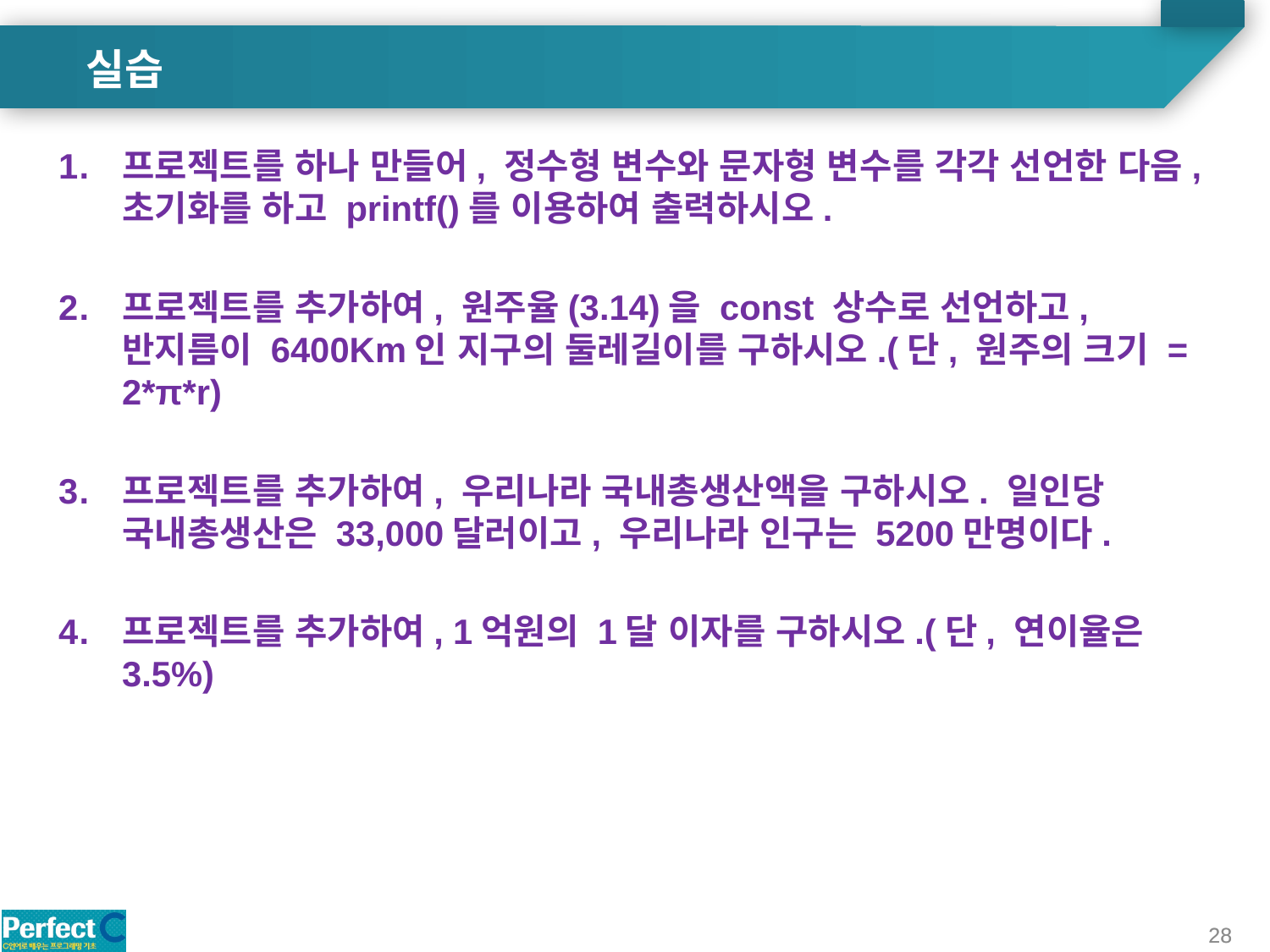

실습
프로젝트를 하나 만들어, 정수형 변수와 문자형 변수를 각각 선언한 다음, 초기화를 하고 printf()를 이용하여 출력하시오.

프로젝트를 추가하여, 원주율(3.14)을 const 상수로 선언하고, 반지름이 6400Km인 지구의 둘레길이를 구하시오.(단, 원주의 크기 = 2*π*r)

프로젝트를 추가하여, 우리나라 국내총생산액을 구하시오. 일인당 국내총생산은 33,000달러이고, 우리나라 인구는 5200만명이다.

프로젝트를 추가하여, 1억원의 1달 이자를 구하시오.(단, 연이율은 3.5%)
28